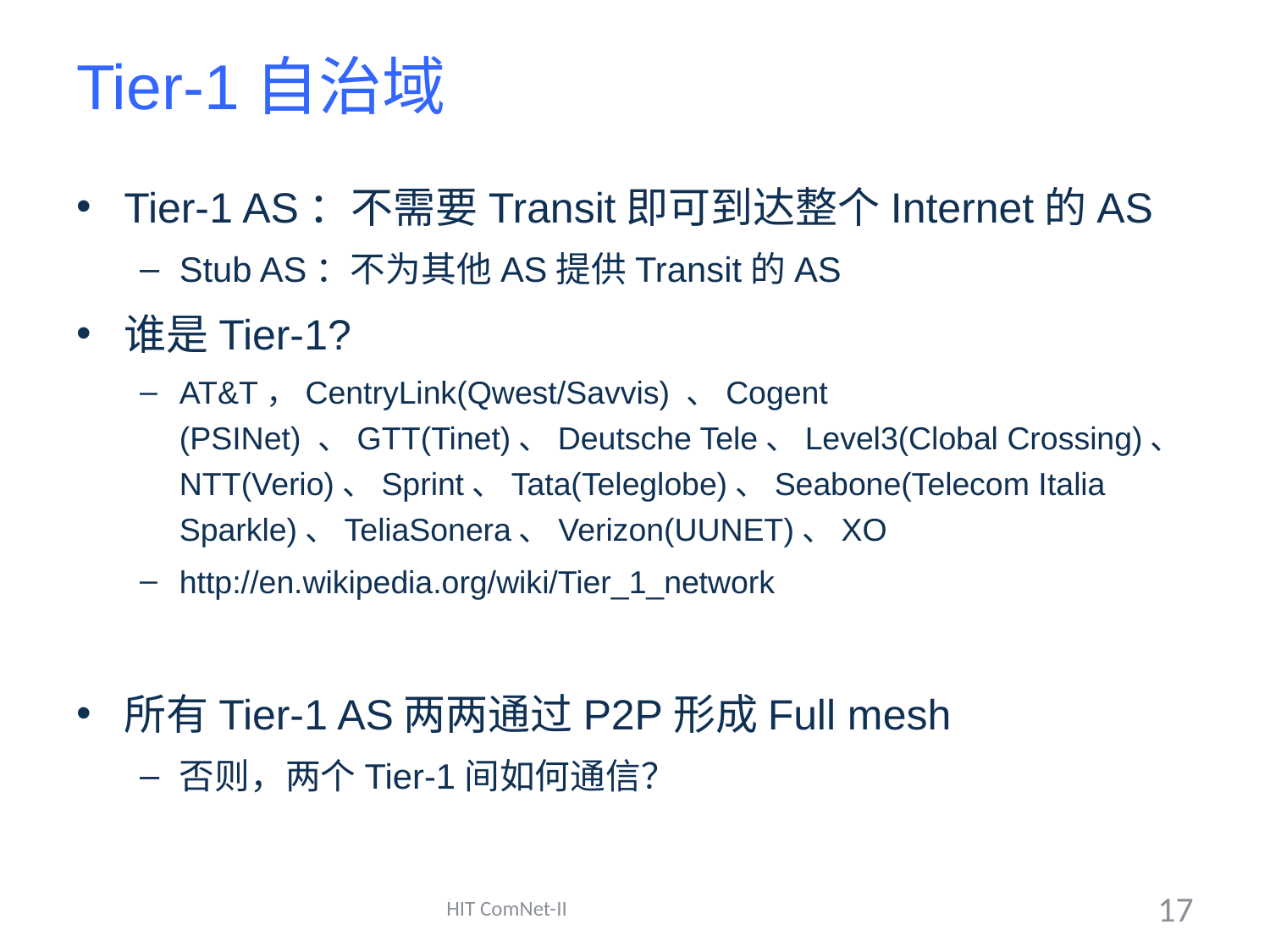

# Tier-1自治域
Tier-1 AS：不需要Transit即可到达整个Internet的AS
Stub AS：不为其他AS提供Transit的AS
谁是Tier-1?
AT&T，CentryLink(Qwest/Savvis) 、Cogent (PSINet) 、GTT(Tinet)、Deutsche Tele、Level3(Clobal Crossing)、NTT(Verio)、Sprint、Tata(Teleglobe)、Seabone(Telecom Italia Sparkle)、TeliaSonera、Verizon(UUNET)、XO
http://en.wikipedia.org/wiki/Tier_1_network

所有Tier-1 AS两两通过P2P形成Full mesh
否则，两个Tier-1间如何通信？

HIT ComNet-II
17